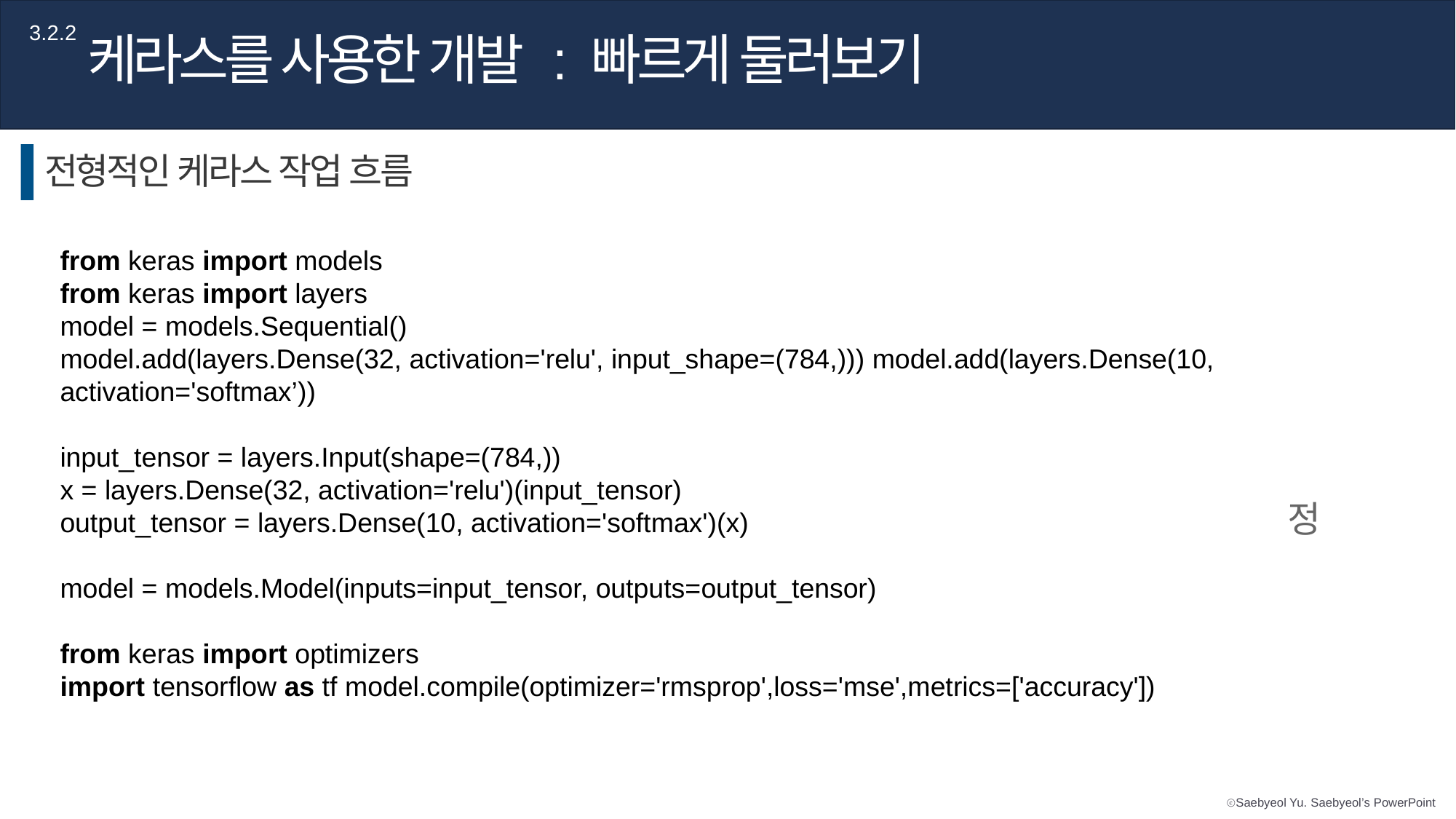

3.2.2
케라스를 사용한 개발 : 빠르게 둘러보기
전형적인 케라스 작업 흐름

from keras import models
from keras import layers
model = models.Sequential()
model.add(layers.Dense(32, activation='relu', input_shape=(784,))) model.add(layers.Dense(10, activation='softmax’))

input_tensor = layers.Input(shape=(784,))
x = layers.Dense(32, activation='relu')(input_tensor)
output_tensor = layers.Dense(10, activation='softmax')(x)

model = models.Model(inputs=input_tensor, outputs=output_tensor)

from keras import optimizers
import tensorflow as tf model.compile(optimizer='rmsprop',loss='mse',metrics=['accuracy'])
입력 텐서와 타깃 텐서로 이루어진 훈련 데이터 정의

입력과 타깃을 매핑하는 층으로 이루어진 네트워크(또는 모델) 정의

손실 함수, 옵티마이저, 모니터링하기 위한 측정 지표를 선택 -> 학습 과정 설정

훈련 데이터에 대해 모델의 fit()메서드를 반복적으로 호출